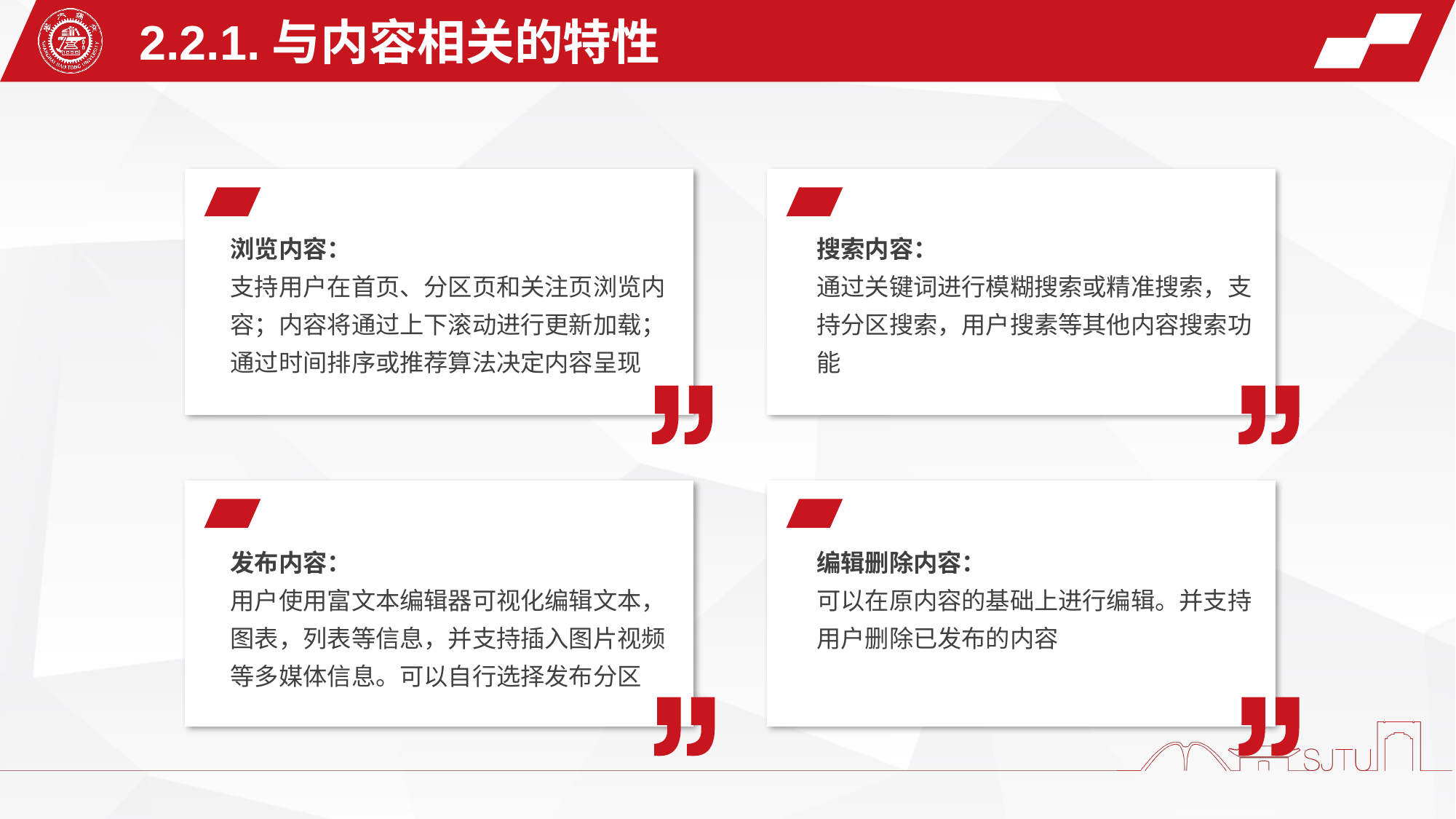

2.2.1.与内容相关的特性

搜索内容：
通过关键词进行模糊搜索或精准搜索，支持分区搜索，用户搜素等其他内容搜索功能
浏览内容：
支持用户在首页、分区页和关注页浏览内容；内容将通过上下滚动进行更新加载；通过时间排序或推荐算法决定内容呈现

发布内容：
用户使用富文本编辑器可视化编辑文本，图表，列表等信息，并支持插入图片视频等多媒体信息。可以自行选择发布分区
编辑删除内容：
可以在原内容的基础上进行编辑。并支持用户删除已发布的内容